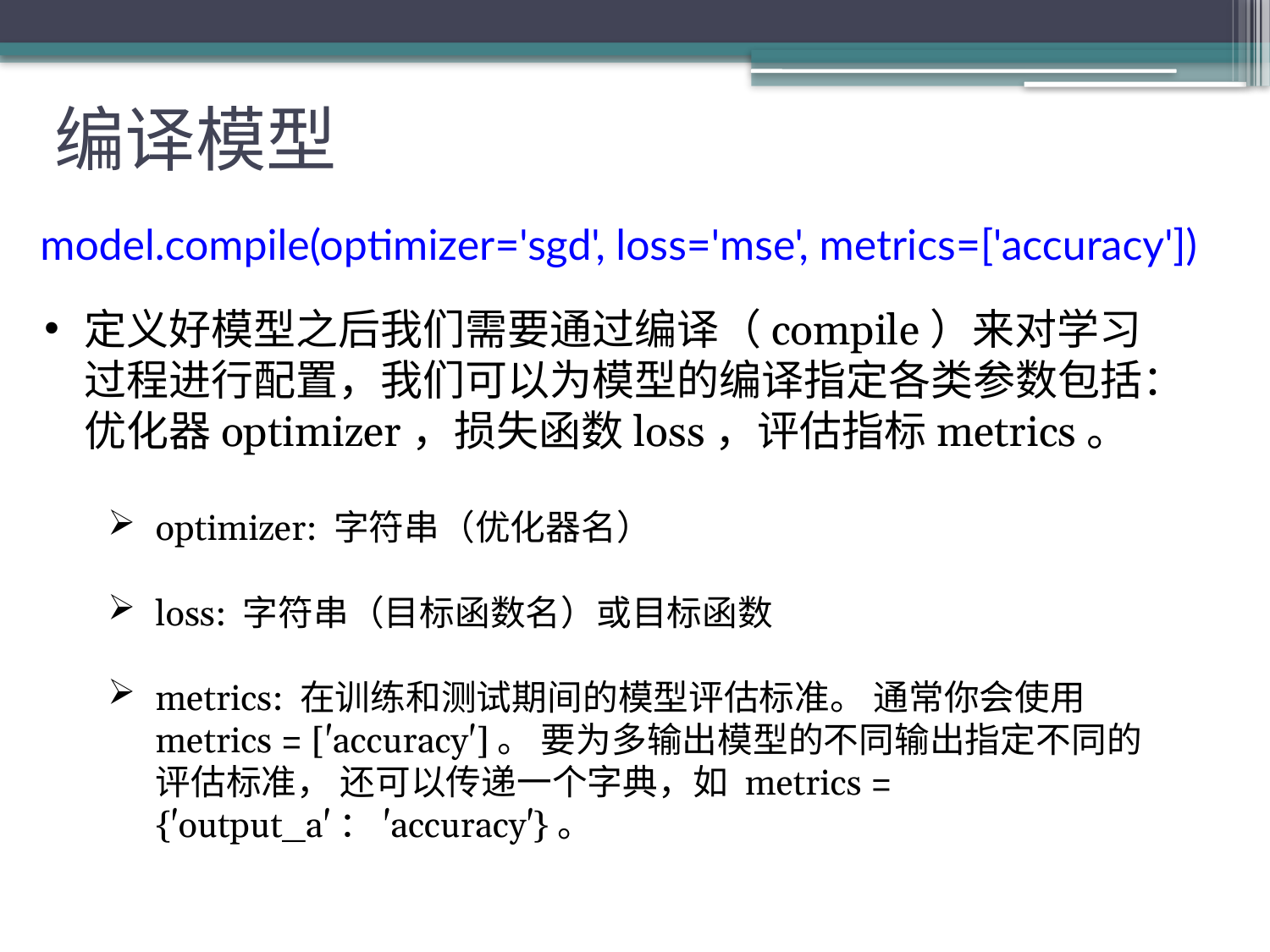

# 编译模型
|  | model.compile(optimizer='sgd', loss='mse', metrics=['accuracy']) |
| --- | --- |
定义好模型之后我们需要通过编译（compile）来对学习过程进行配置，我们可以为模型的编译指定各类参数包括：优化器optimizer，损失函数loss，评估指标metrics。

optimizer: 字符串（优化器名）

loss: 字符串（目标函数名）或目标函数

metrics: 在训练和测试期间的模型评估标准。 通常你会使用 metrics = ['accuracy']。 要为多输出模型的不同输出指定不同的评估标准， 还可以传递一个字典，如 metrics = {'output_a'：'accuracy'}。